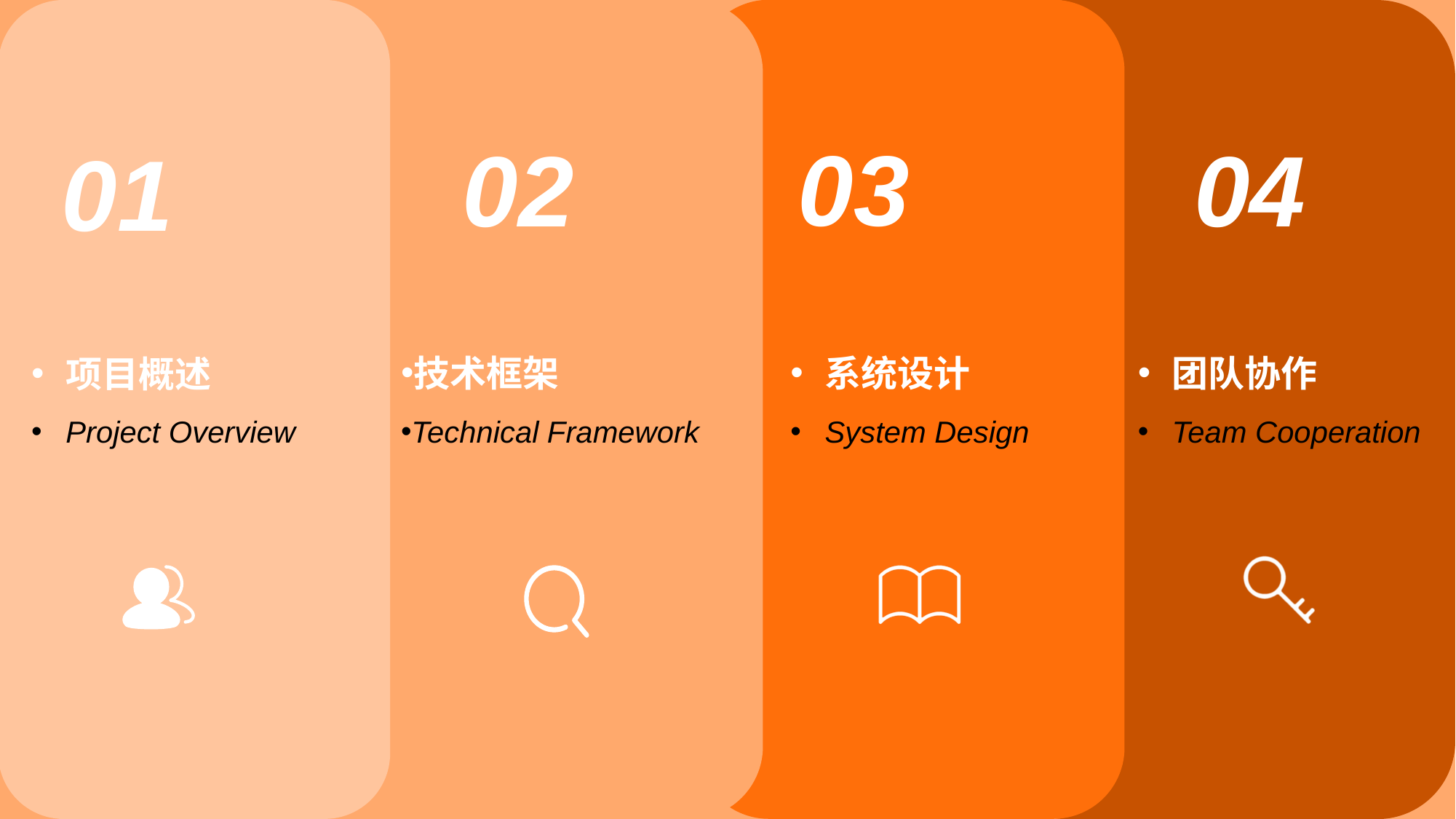

01

项目概述
Project Overview

02

技术框架
Technical Framework

03

系统设计
System Design

04

团队协作
Team Cooperation